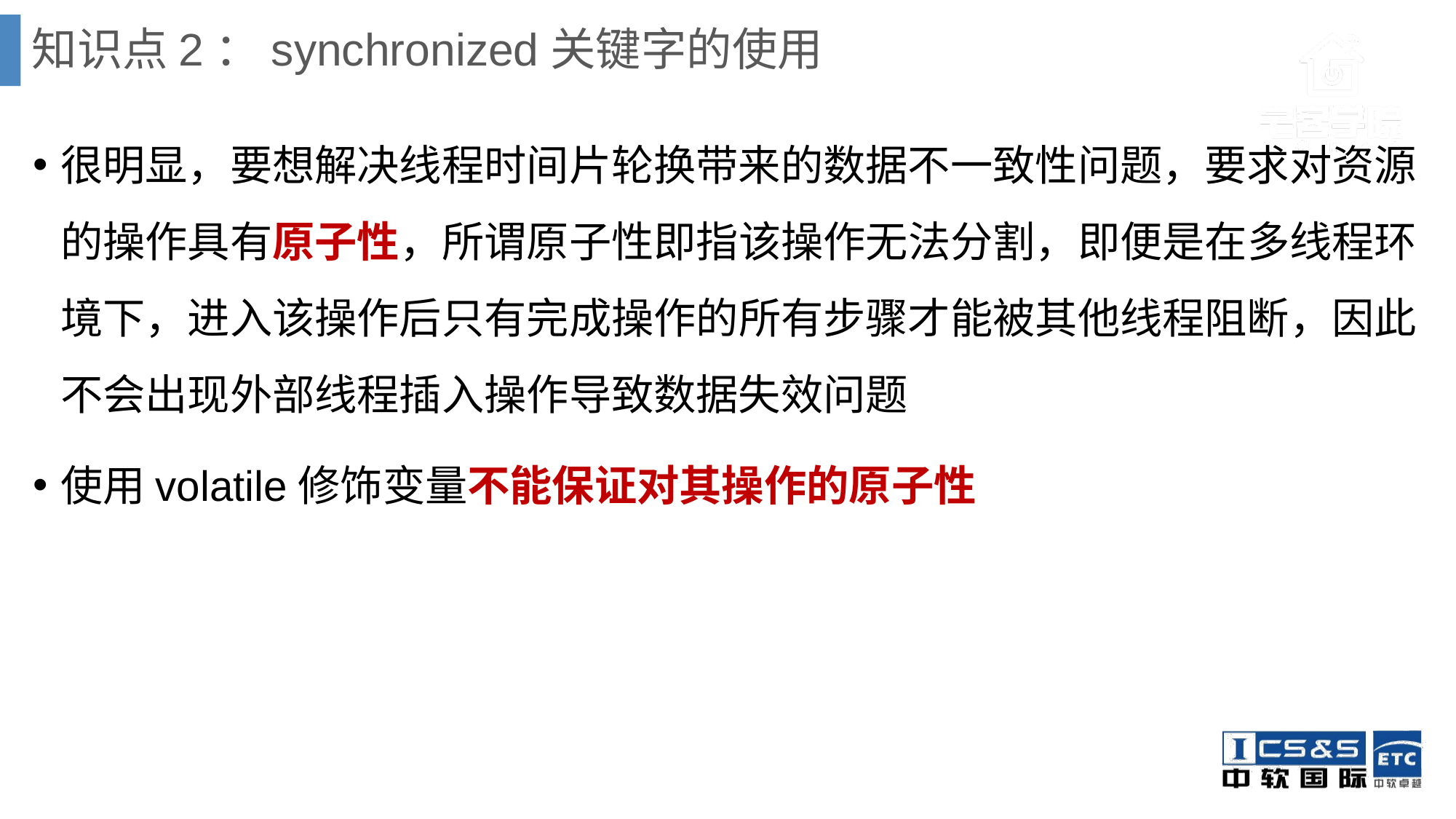

# 知识点2：synchronized关键字的使用
很明显，要想解决线程时间片轮换带来的数据不一致性问题，要求对资源的操作具有原子性，所谓原子性即指该操作无法分割，即便是在多线程环境下，进入该操作后只有完成操作的所有步骤才能被其他线程阻断，因此不会出现外部线程插入操作导致数据失效问题
使用volatile修饰变量不能保证对其操作的原子性